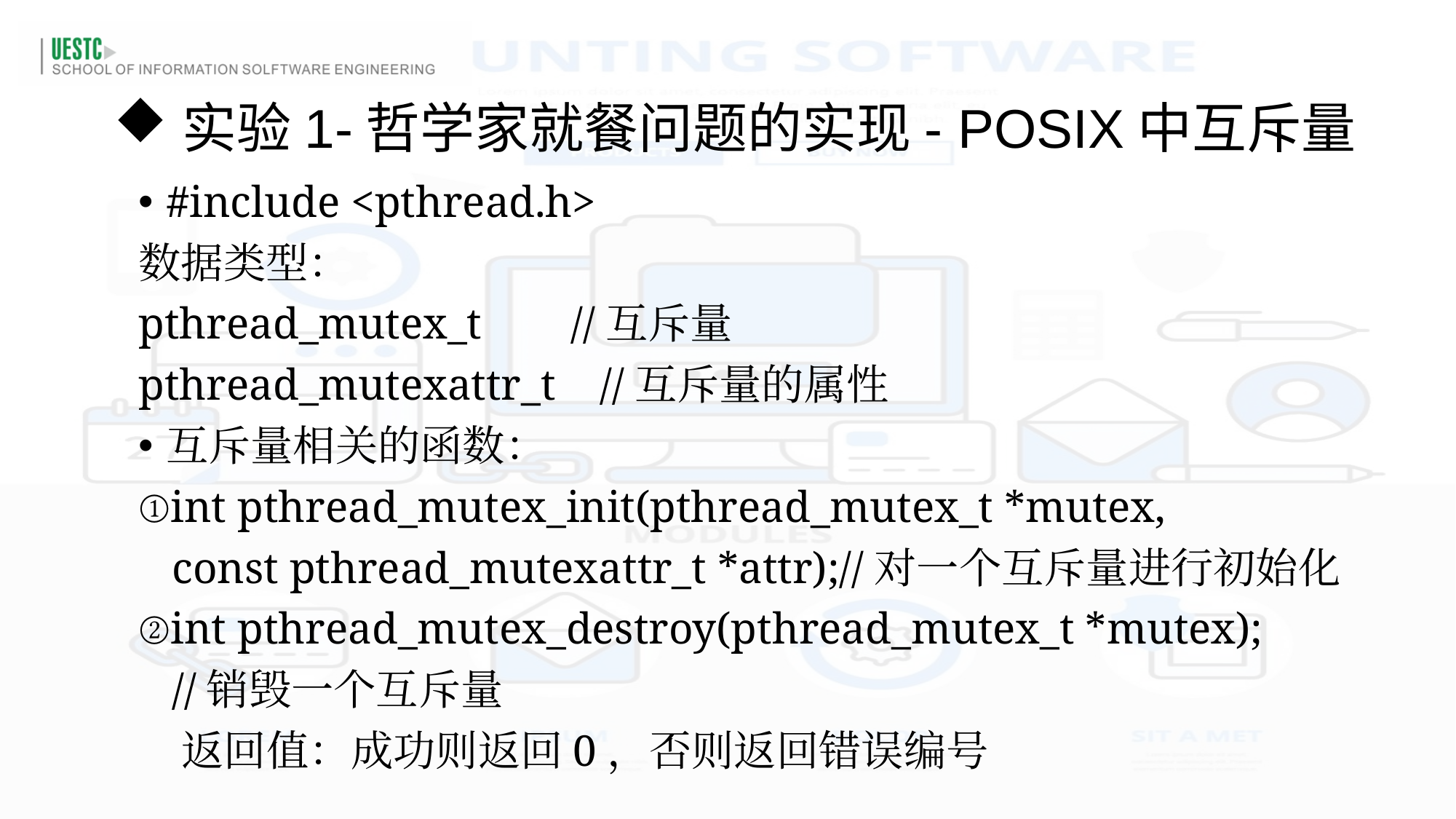

实验1-哲学家就餐问题的实现- POSIX中互斥量
#include <pthread.h>
数据类型：
pthread_mutex_t        //互斥量
pthread_mutexattr_t    //互斥量的属性
互斥量相关的函数：
int pthread_mutex_init(pthread_mutex_t *mutex,
   const pthread_mutexattr_t *attr);//对一个互斥量进行初始化
int pthread_mutex_destroy(pthread_mutex_t *mutex);
   //销毁一个互斥量
   返回值：成功则返回0，否则返回错误编号